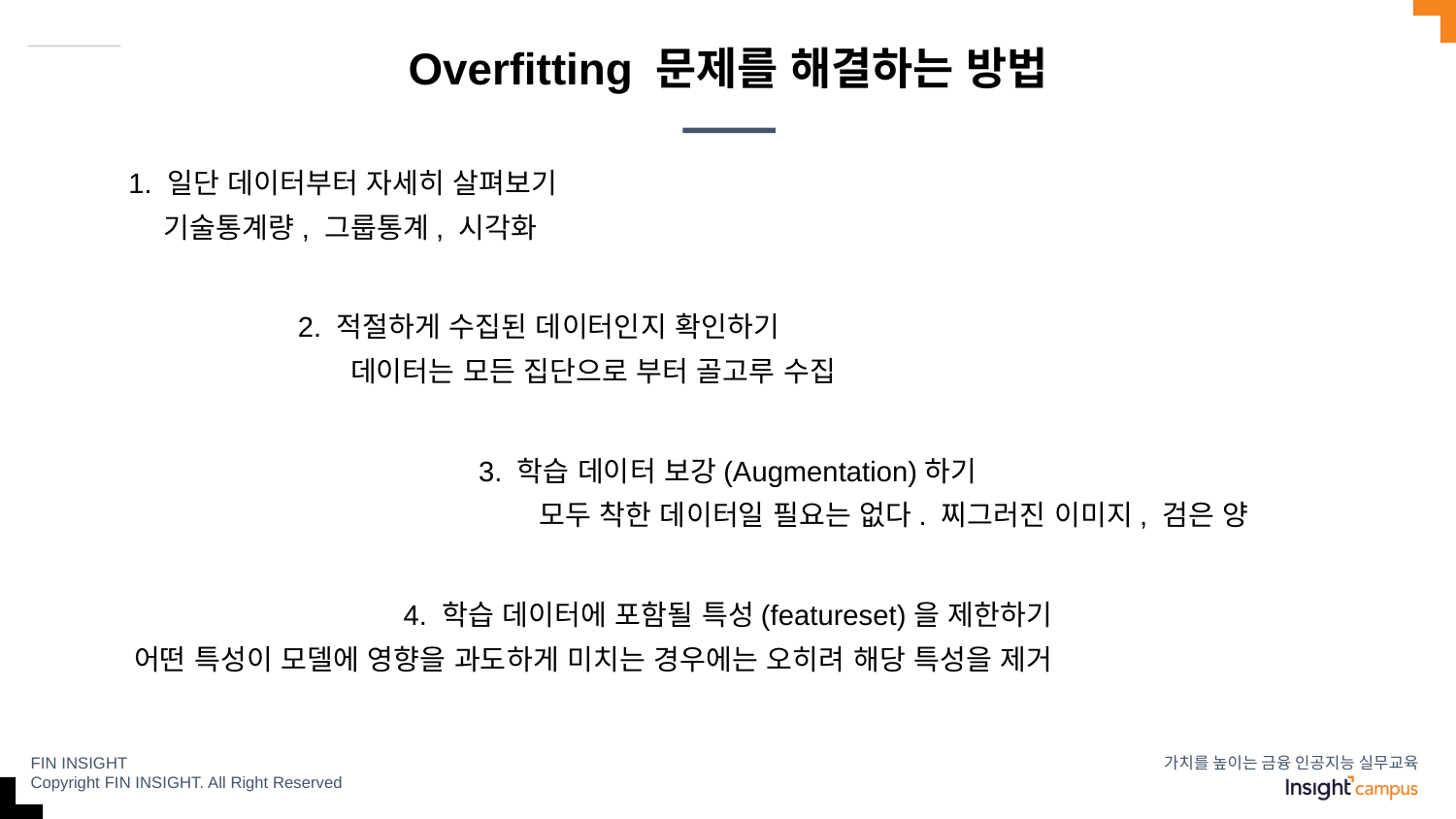

# Overfitting 문제를 해결하는 방법
1. 일단 데이터부터 자세히 살펴보기
기술통계량, 그룹통계, 시각화
2. 적절하게 수집된 데이터인지 확인하기
데이터는 모든 집단으로 부터 골고루 수집
3. 학습 데이터 보강(Augmentation)하기
모두 착한 데이터일 필요는 없다. 찌그러진 이미지, 검은 양
4. 학습 데이터에 포함될 특성(featureset)을 제한하기
어떤 특성이 모델에 영향을 과도하게 미치는 경우에는 오히려 해당 특성을 제거